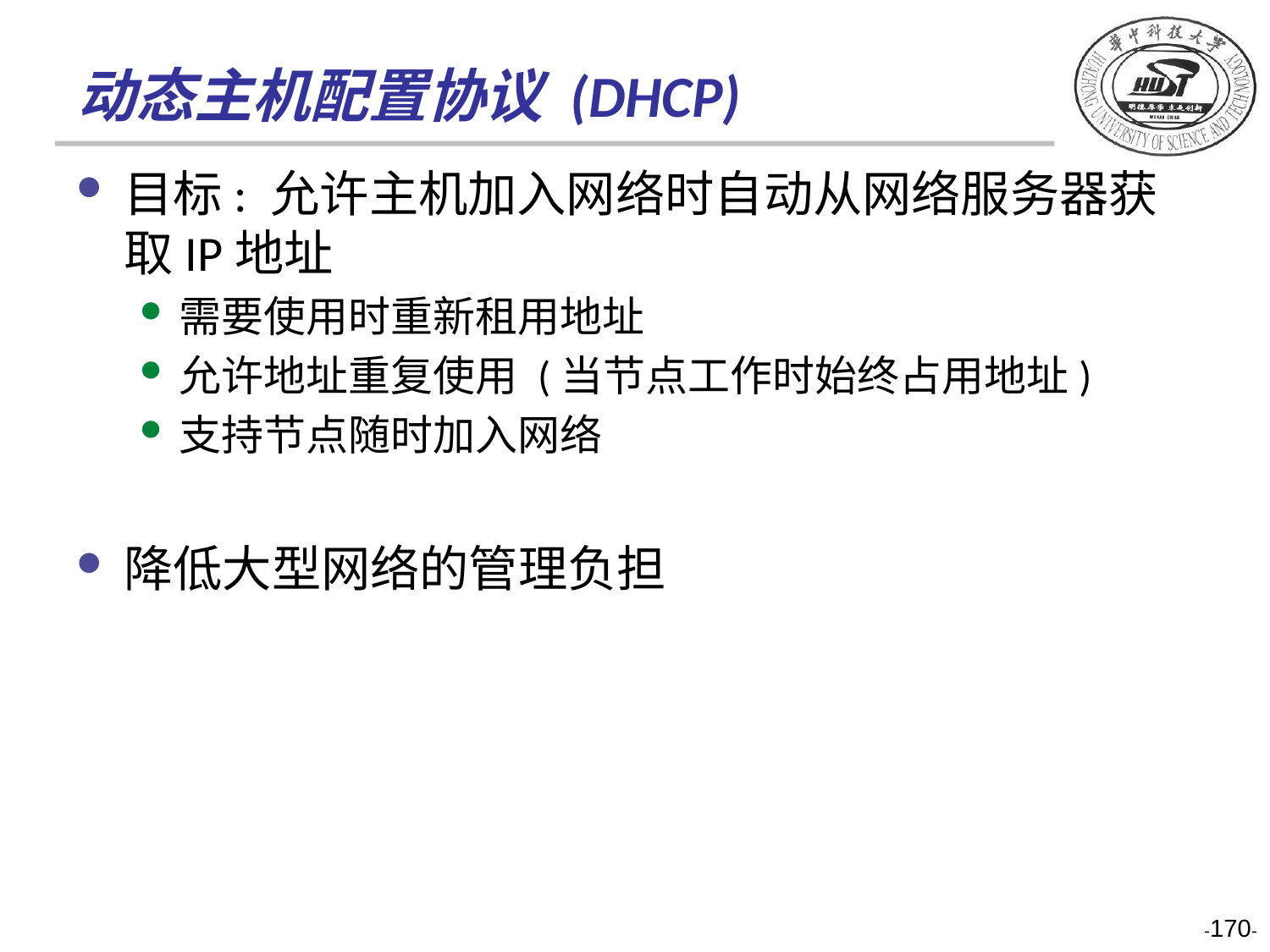

# 动态主机配置协议 (DHCP)
目标: 允许主机加入网络时自动从网络服务器获取IP地址
需要使用时重新租用地址
允许地址重复使用 (当节点工作时始终占用地址)
支持节点随时加入网络

降低大型网络的管理负担

-170-